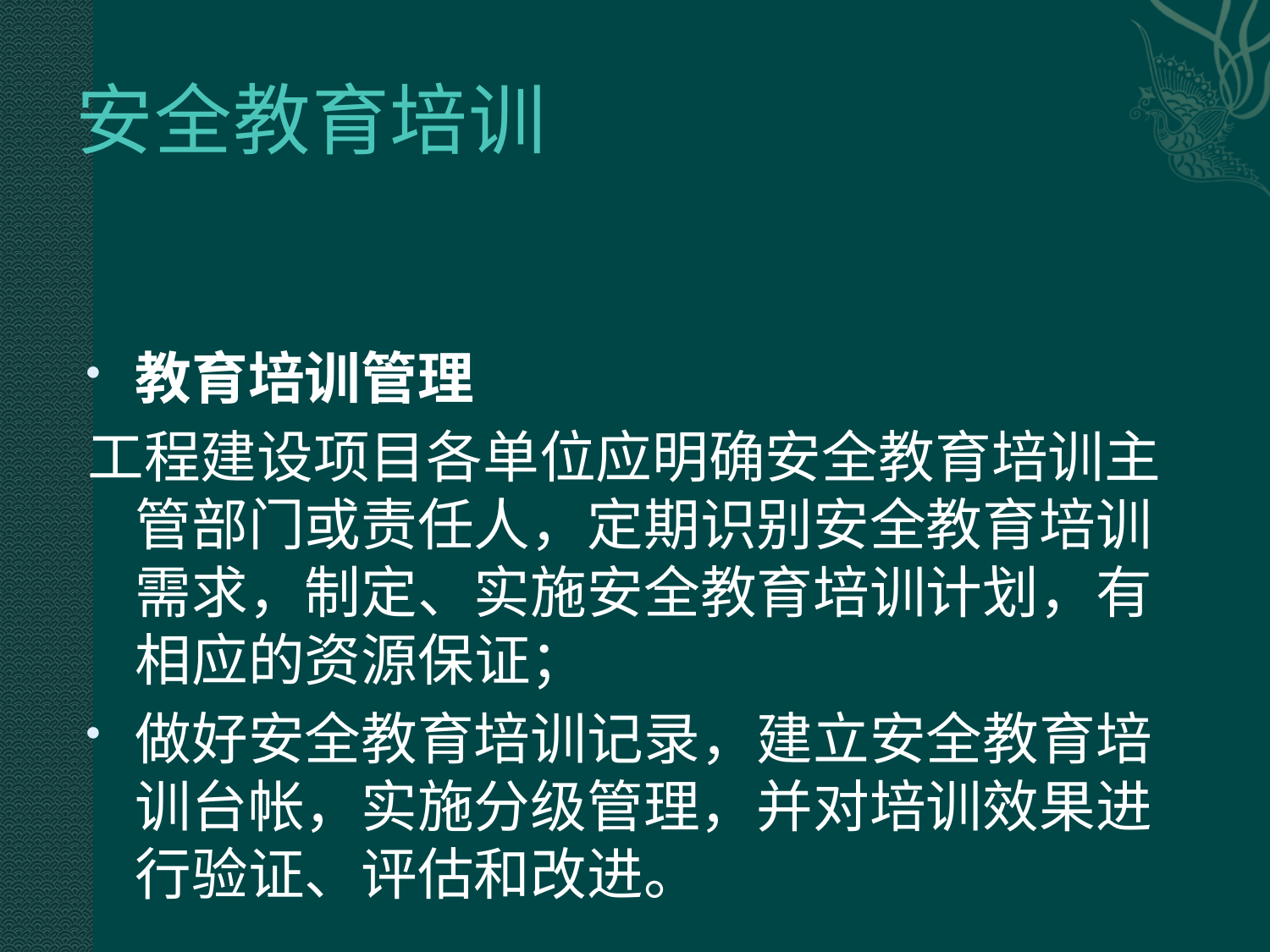

# 安全教育培训

教育培训管理
工程建设项目各单位应明确安全教育培训主管部门或责任人，定期识别安全教育培训需求，制定、实施安全教育培训计划，有相应的资源保证；
做好安全教育培训记录，建立安全教育培训台帐，实施分级管理，并对培训效果进行验证、评估和改进。